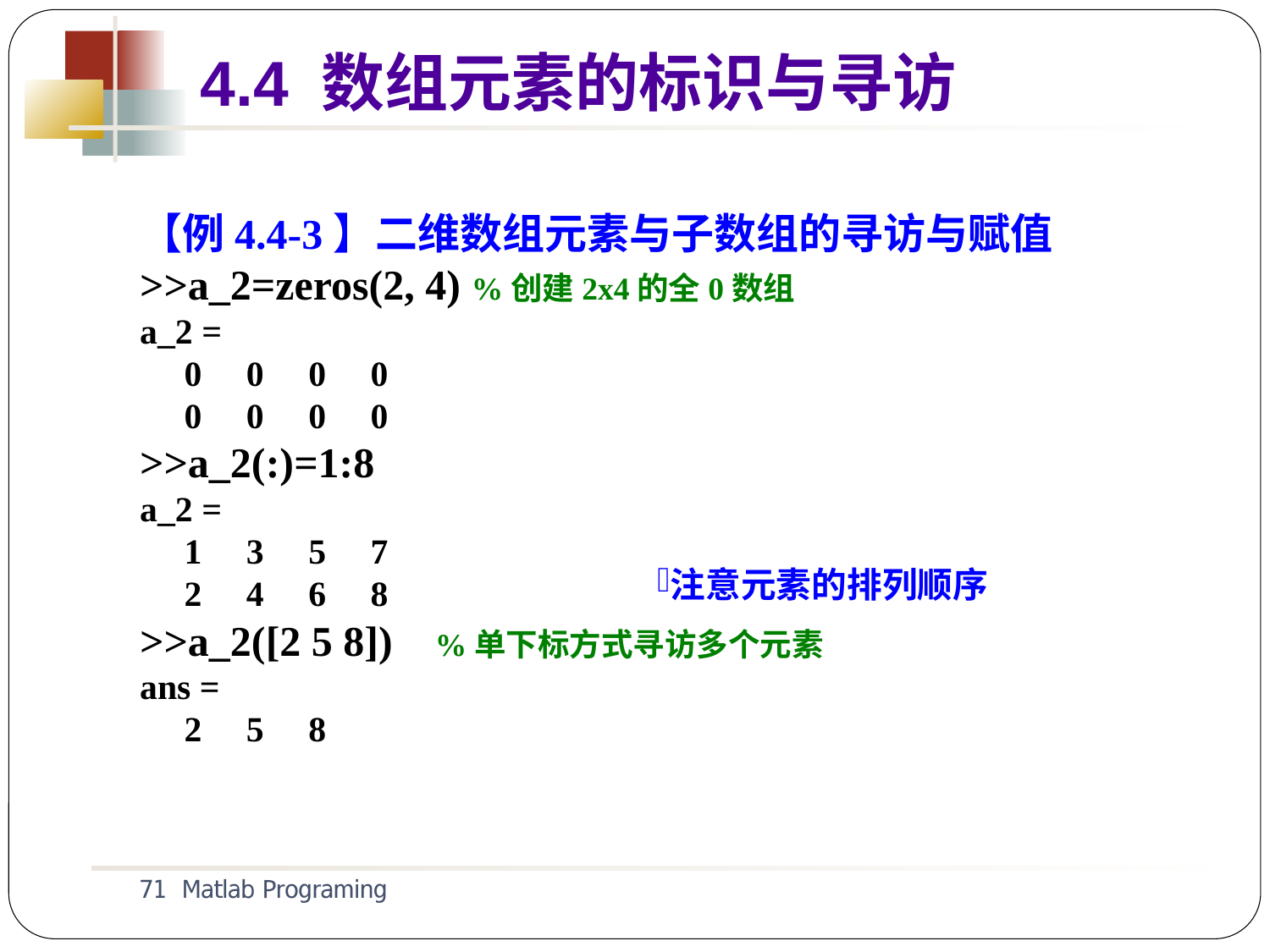

【例4.4-3】二维数组元素与子数组的寻访与赋值
>>a_2=zeros(2, 4) %创建2x4的全0数组
a_2 =
     0     0     0     0
     0     0     0     0
>>a_2(:)=1:8
a_2 =
     1     3     5     7
     2     4     6     8
>>a_2([2 5 8])    %单下标方式寻访多个元素
ans =
     2     5     8
4.4 数组元素的标识与寻访
注意元素的排列顺序
71  Matlab Programing